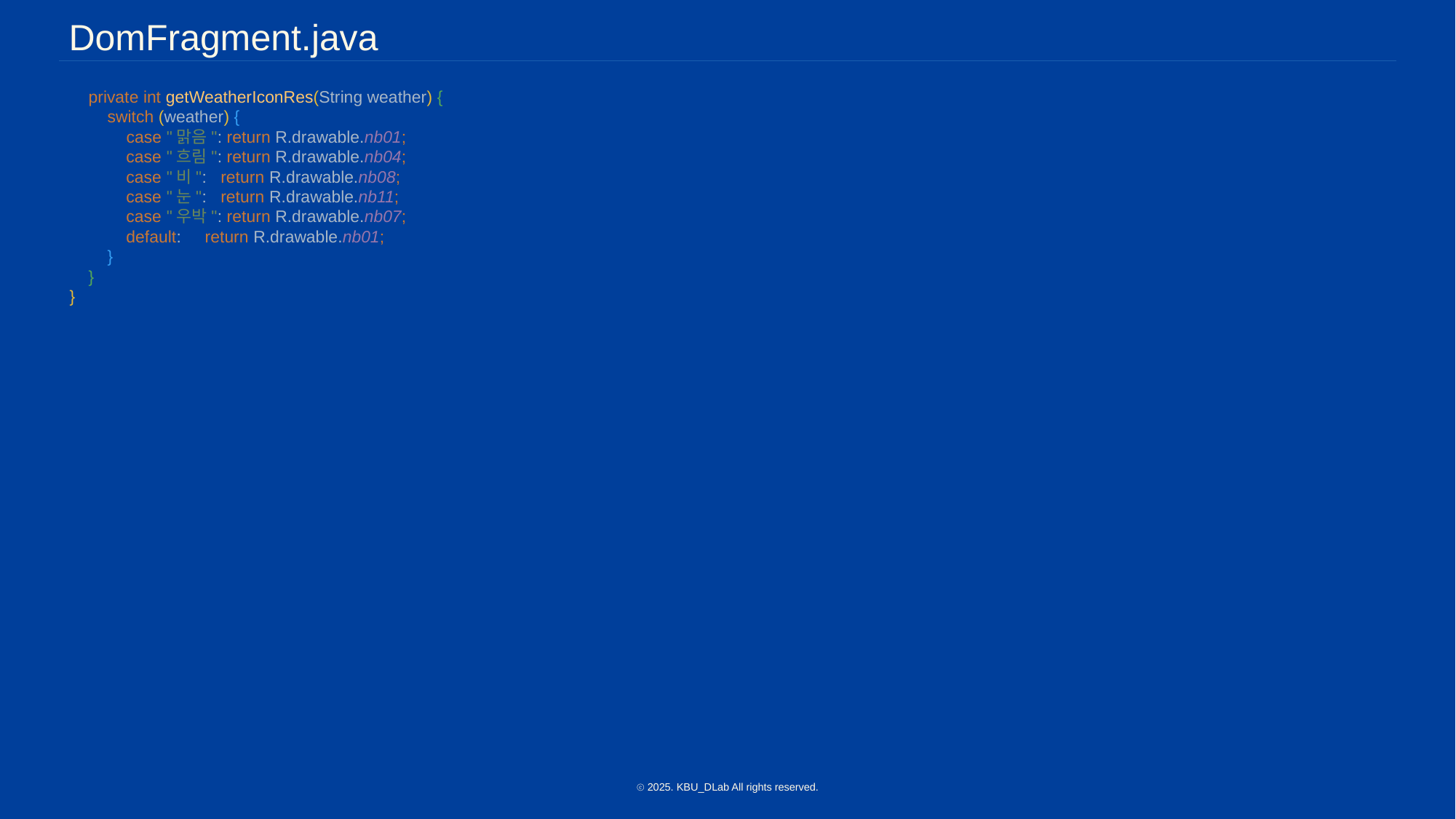

DomFragment.java
    private int getWeatherIconRes(String weather) {
        switch (weather) {
            case "맑음": return R.drawable.nb01;
            case "흐림": return R.drawable.nb04;
            case "비":   return R.drawable.nb08;
            case "눈":   return R.drawable.nb11;
            case "우박": return R.drawable.nb07;
            default:     return R.drawable.nb01;
        }
    }
}